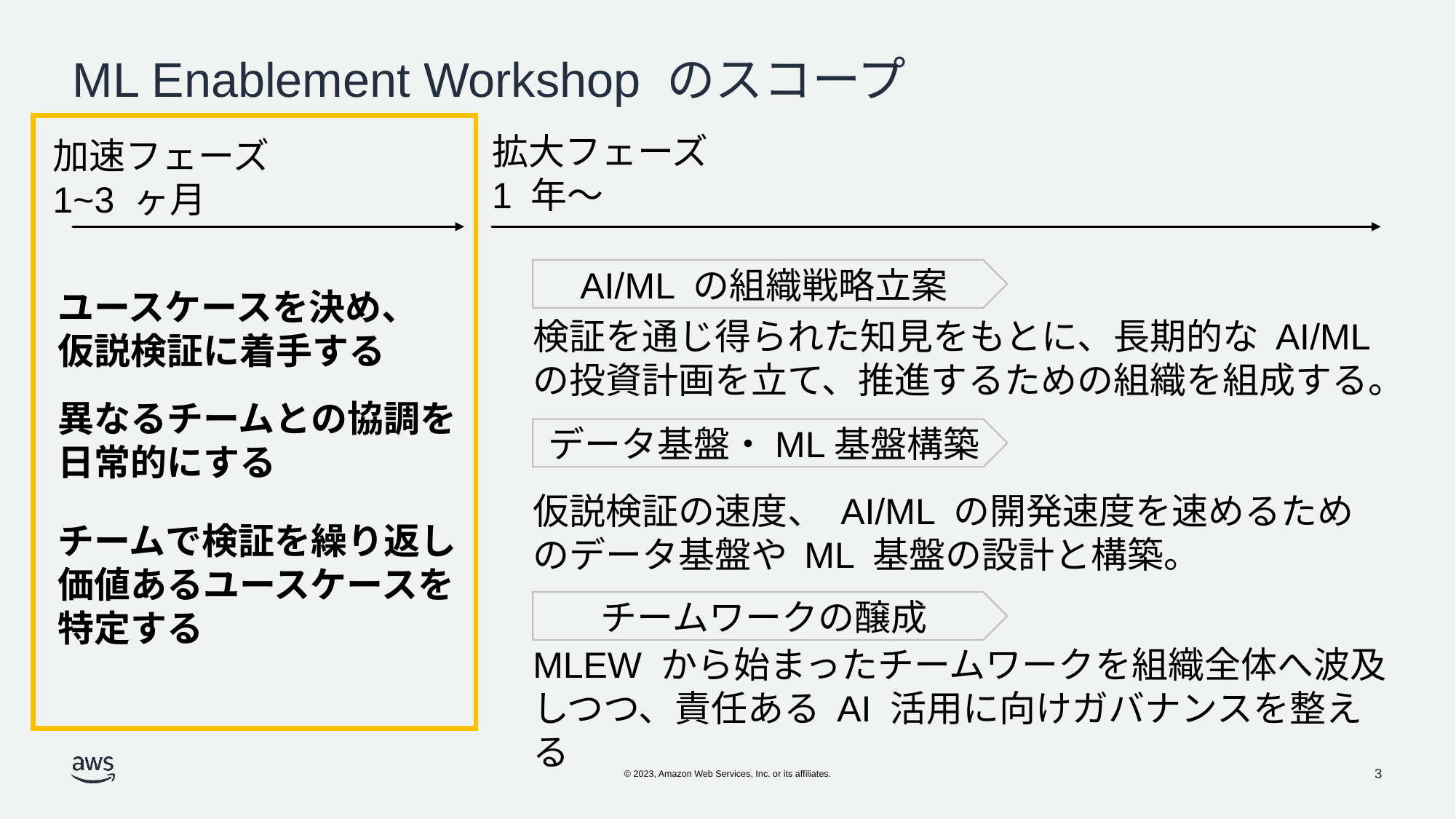

# ML Enablement Workshop のスコープ

拡大フェーズ
1 年～
加速フェーズ
1~3 ヶ月
AI/ML の組織戦略立案
ユースケースを決め、
仮説検証に着手する
検証を通じ得られた知見をもとに、長期的な AI/ML の投資計画を立て、推進するための組織を組成する。
異なるチームとの協調を日常的にする
データ基盤・ML基盤構築
仮説検証の速度、 AI/ML の開発速度を速めるためのデータ基盤や ML 基盤の設計と構築。
チームで検証を繰り返し価値あるユースケースを特定する
チームワークの醸成
MLEW から始まったチームワークを組織全体へ波及しつつ、責任ある AI 活用に向けガバナンスを整える
3